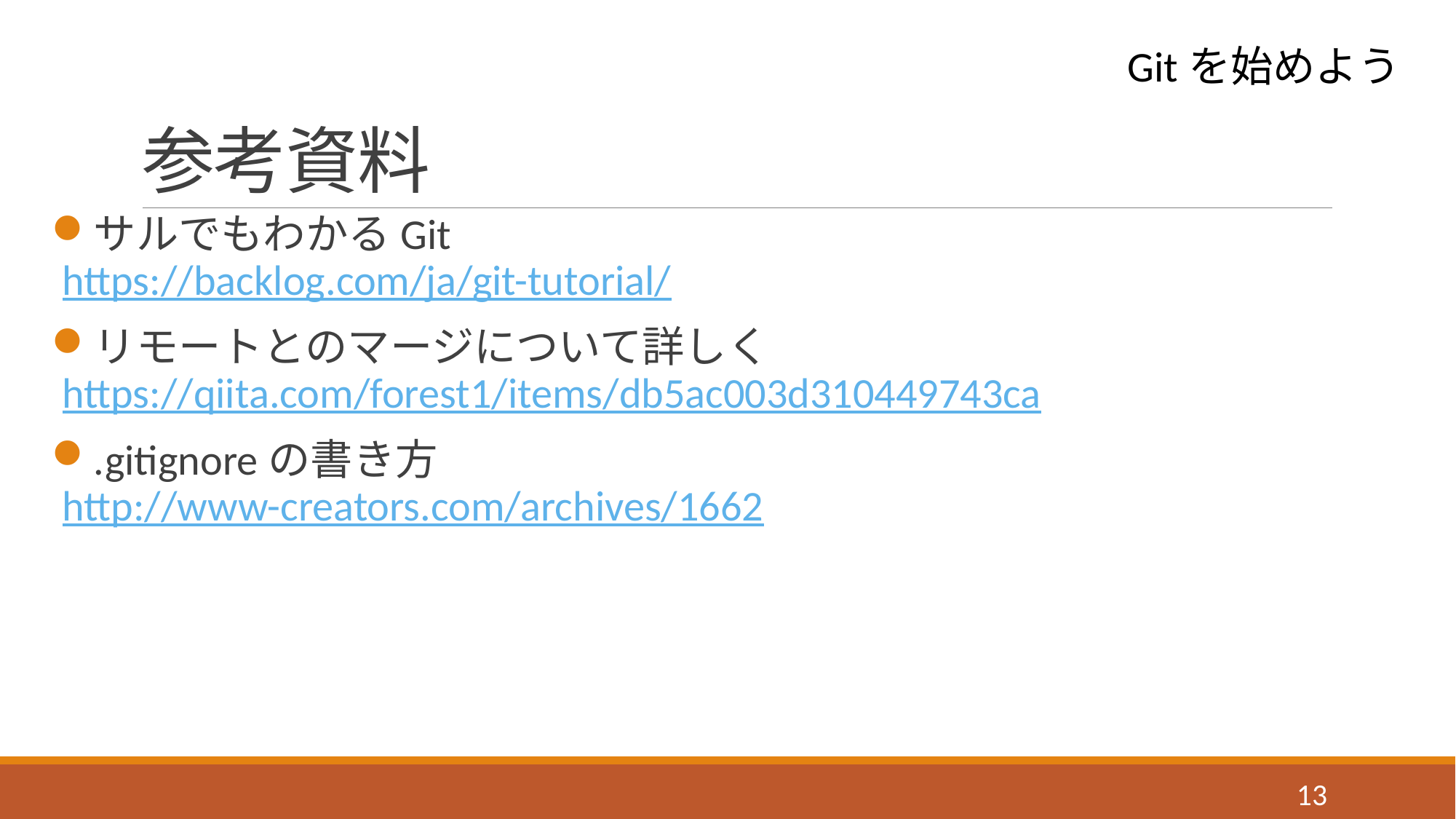

# 参考資料
Gitを始めよう
サルでもわかるGit
https://backlog.com/ja/git-tutorial/
リモートとのマージについて詳しく
https://qiita.com/forest1/items/db5ac003d310449743ca
.gitignoreの書き方
http://www-creators.com/archives/1662
13